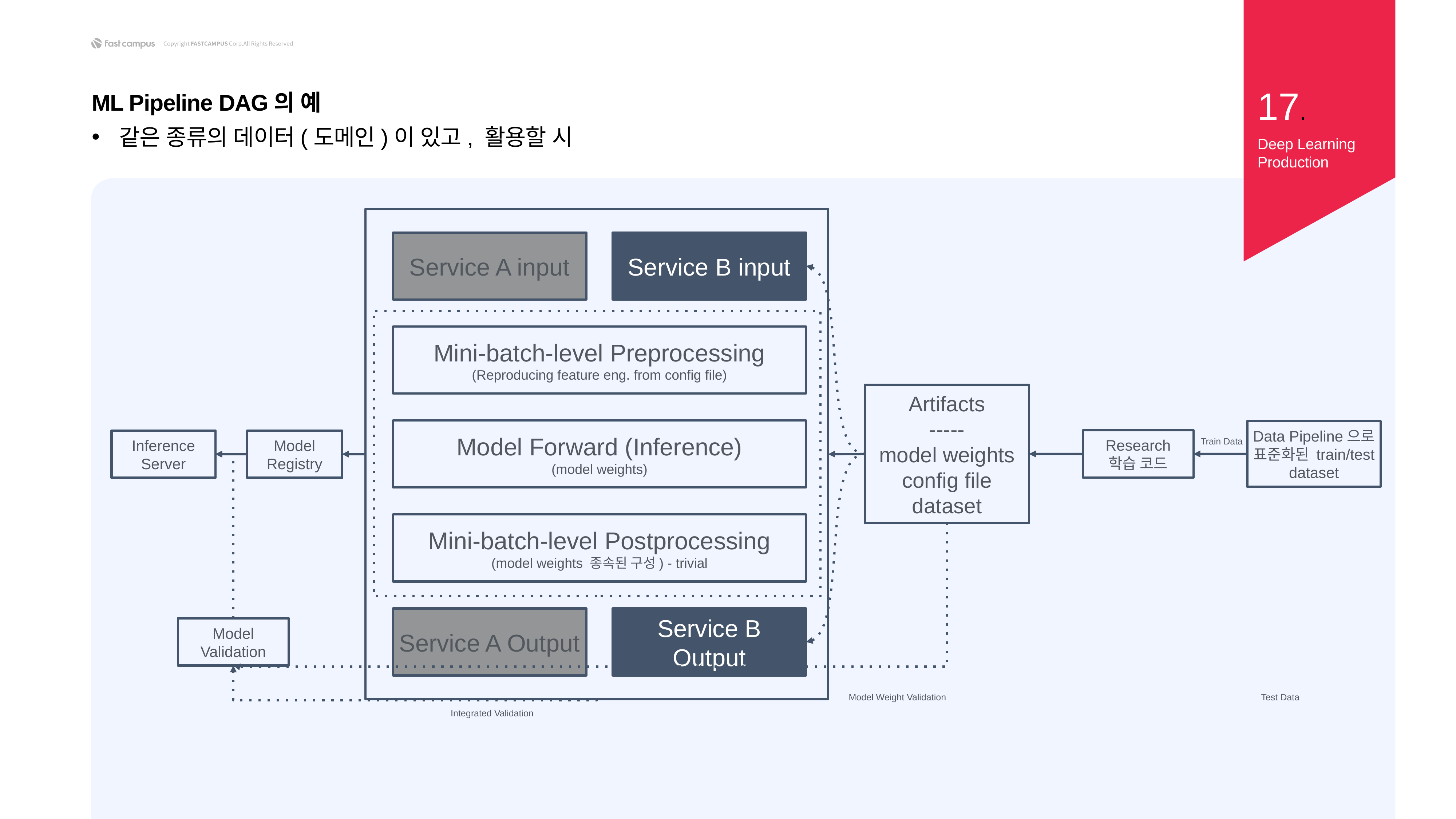

17.
ML Pipeline DAG의 예
같은 종류의 데이터(도메인)이 있고, 활용할 시
Deep Learning Production

Service A input
Service B input

Mini-batch-level Preprocessing
(Reproducing feature eng. from config file)
Artifacts
-----
model weights
config file
dataset
Data Pipeline으로 표준화된 train/test dataset
Model Forward (Inference)
(model weights)
Research 학습 코드
Train Data
Inference Server
Model Registry
Mini-batch-level Postprocessing
(model weights 종속된 구성) - trivial
Service A Output
Service B Output
Model Validation
Model Weight Validation
Test Data
Integrated Validation